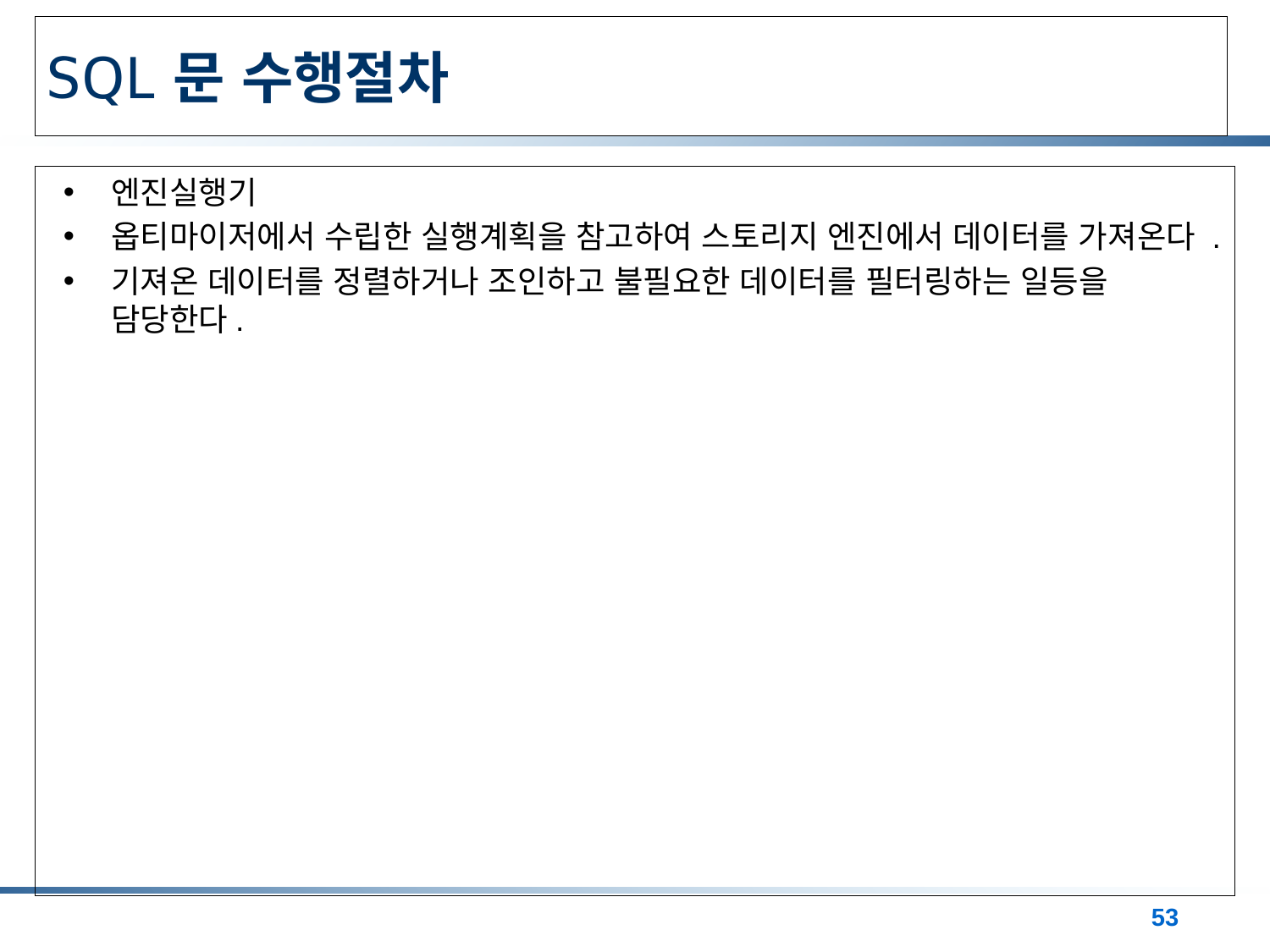

# SQL문 수행절차
엔진실행기
옵티마이저에서 수립한 실행계획을 참고하여 스토리지 엔진에서 데이터를 가져온다 .
기져온 데이터를 정렬하거나 조인하고 불필요한 데이터를 필터링하는 일등을 담당한다.